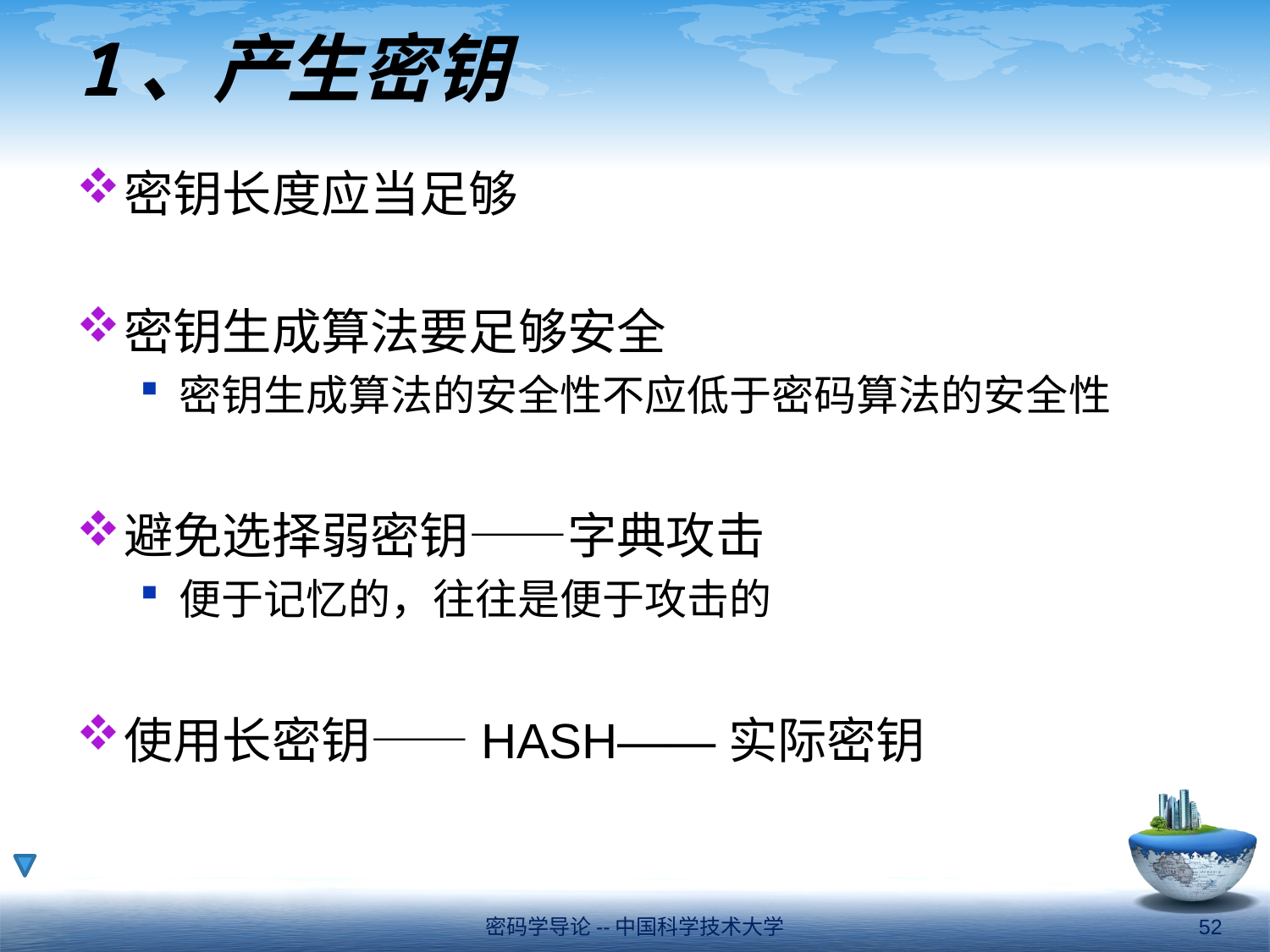

# 1、产生密钥
密钥长度应当足够

密钥生成算法要足够安全
密钥生成算法的安全性不应低于密码算法的安全性

避免选择弱密钥——字典攻击
便于记忆的，往往是便于攻击的

使用长密钥——HASH——实际密钥

密码学导论--中国科学技术大学
52